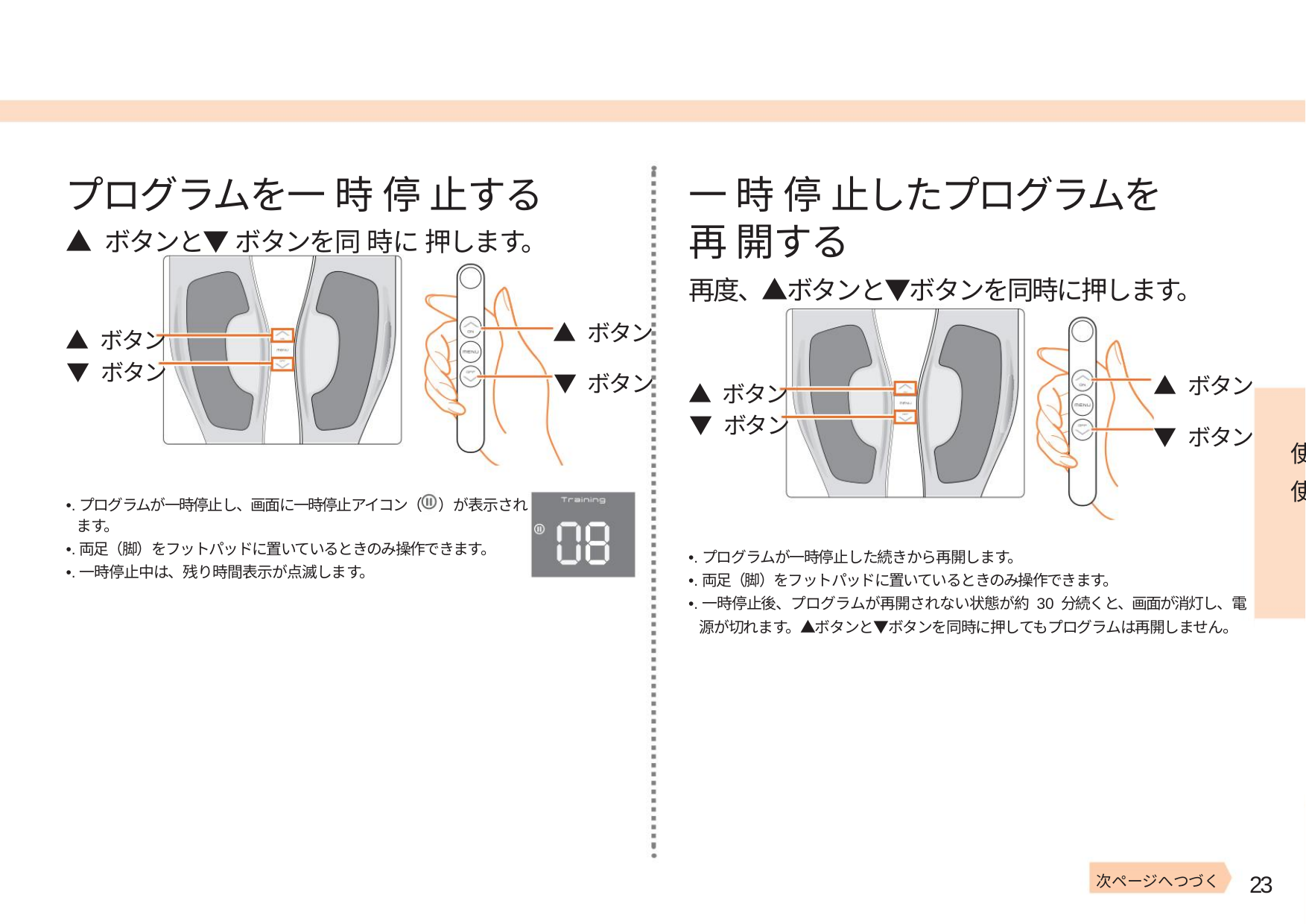

プログラムを一 時 停 止する
▲ ボタンと▼ ボタンを同 時に 押します。
一 時 停 止したプログラムを
再 開する
再度、▲ボタンと▼ボタンを同時に押します。
▲ ボタン
▼ ボタン
▲ ボタン
▼ ボタン
▲ ボタン
▼ ボタン
▲ ボタン
▼ ボタン
使
使
•.プログラムが一時停止し、画面に一時停止アイコン（ ）が表示され
ます。
•.両足（脚）をフットパッドに置いているときのみ操作できます。
•.一時停止中は、残り時間表示が点滅します。
•.プログラムが一時停止した続きから再開します。
•.両足（脚）をフットパッドに置いているときのみ操作できます。
•.一時停止後、プログラムが再開されない状態が約 30 分続くと、画面が消灯し、電
源が切れます。▲ボタンと▼ボタンを同時に押してもプログラムは再開しません。
23
次ページへつづく